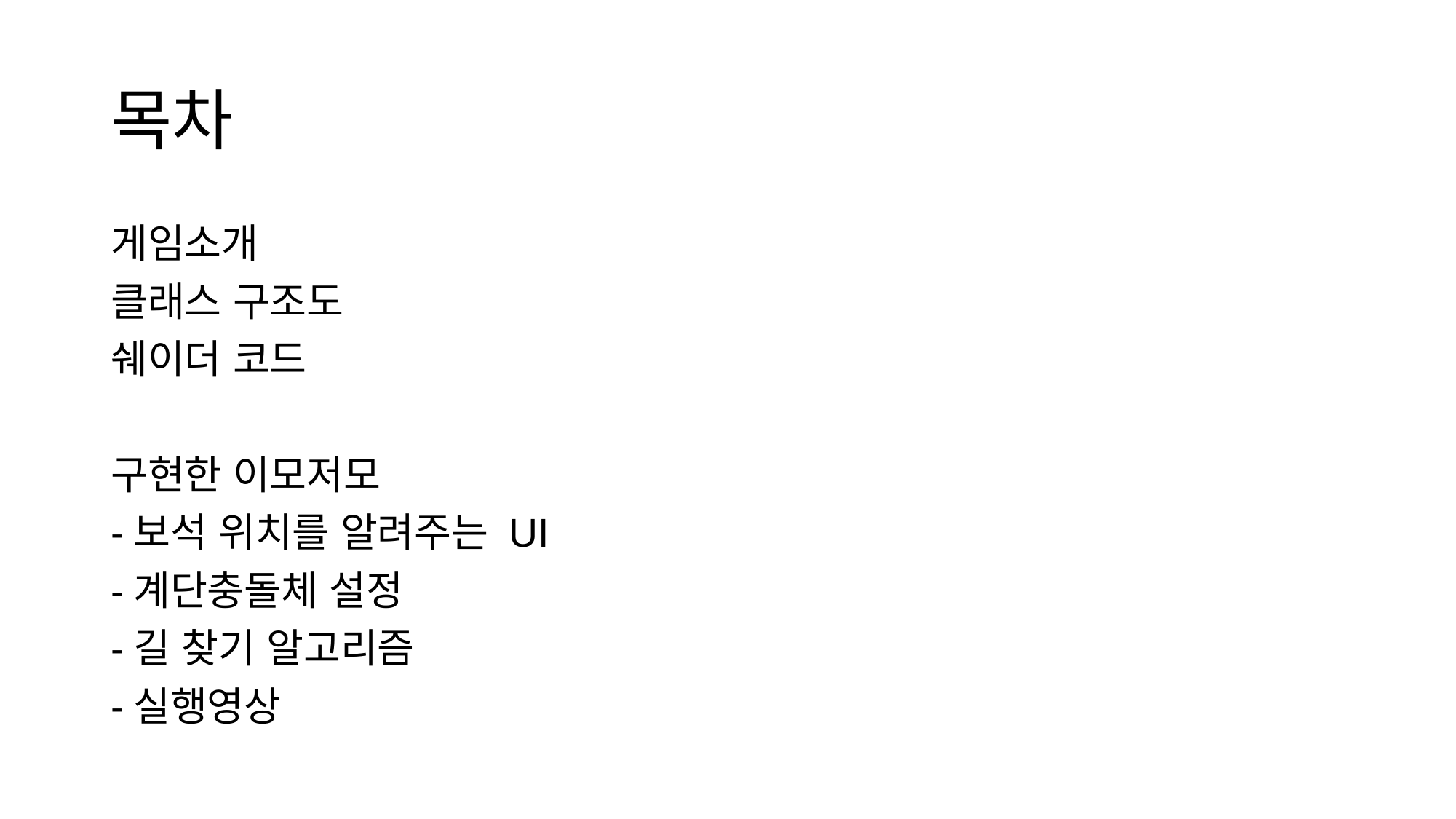

# 목차
게임소개
클래스 구조도
쉐이더 코드

구현한 이모저모
-보석 위치를 알려주는 UI
-계단충돌체 설정
-길 찾기 알고리즘
-실행영상